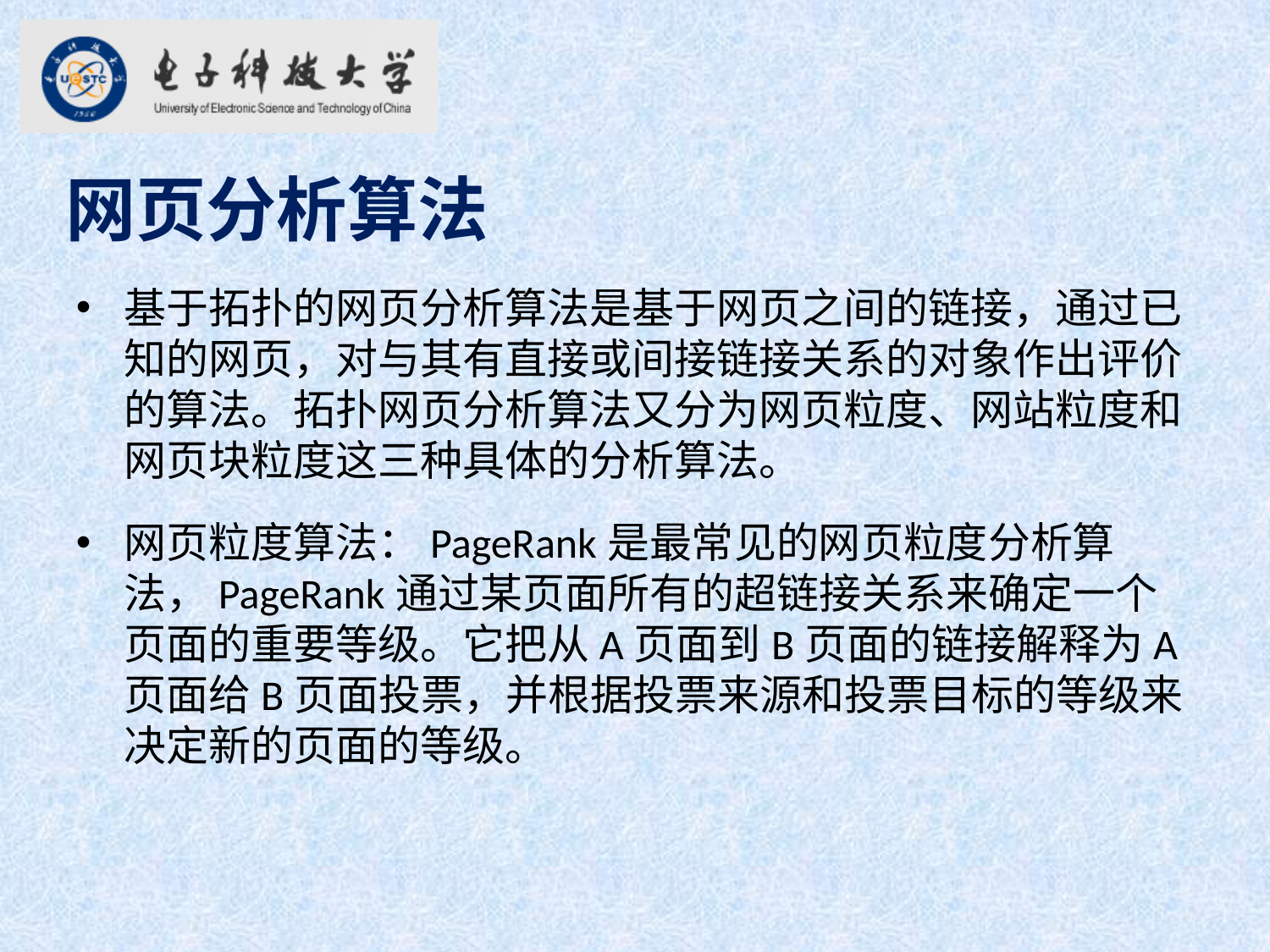

网页分析算法
基于拓扑的网页分析算法是基于网页之间的链接，通过已知的网页，对与其有直接或间接链接关系的对象作出评价的算法。拓扑网页分析算法又分为网页粒度、网站粒度和网页块粒度这三种具体的分析算法。
网页粒度算法：PageRank是最常见的网页粒度分析算法，PageRank通过某页面所有的超链接关系来确定一个页面的重要等级。它把从A页面到B页面的链接解释为A页面给B页面投票，并根据投票来源和投票目标的等级来决定新的页面的等级。